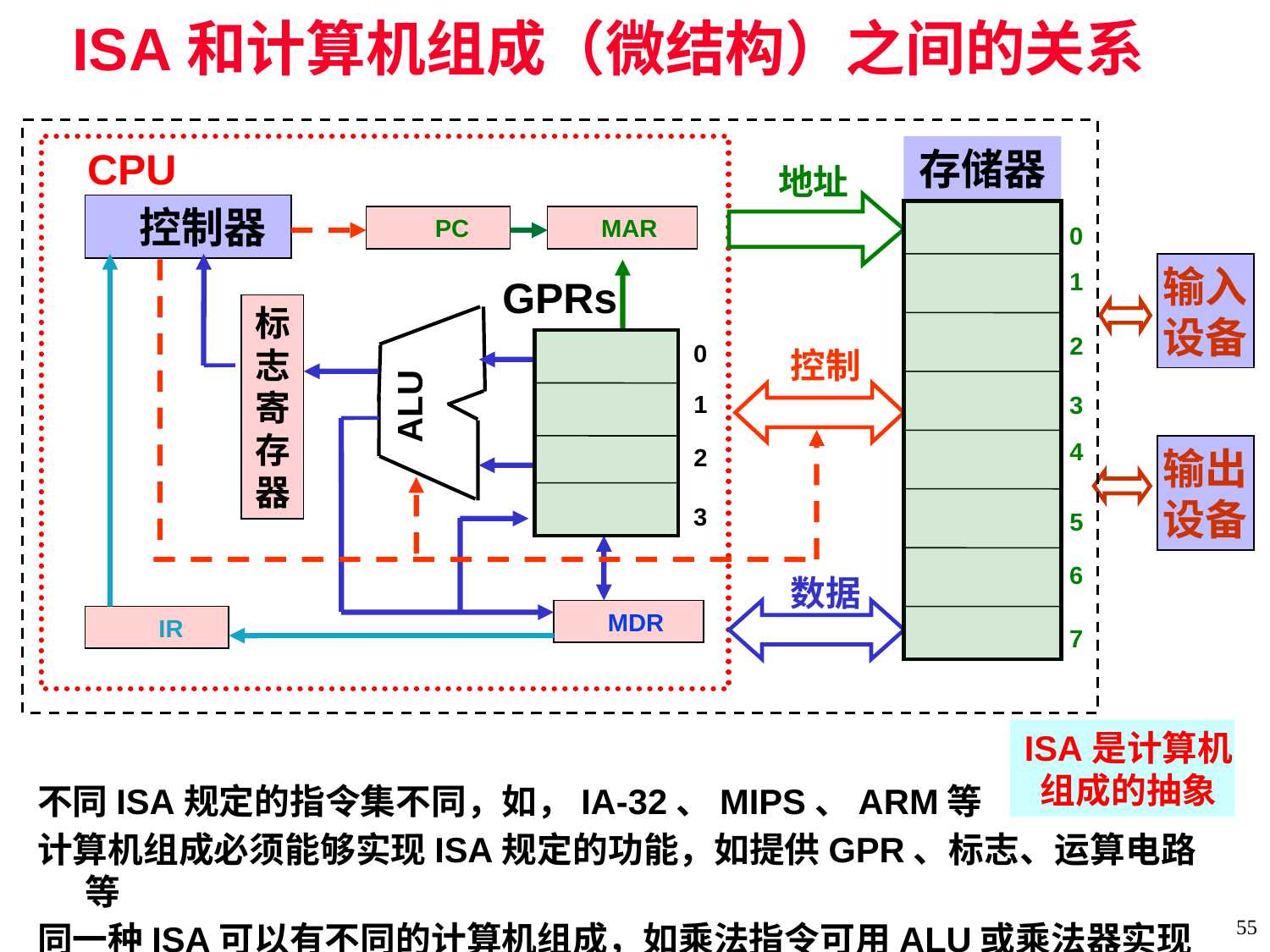

# ISA和计算机组成（微结构）之间的关系

CPU
存储器

0
1
2
3
4
5
6
7

地址

控制

数据

  控制器
    PC
  MAR

输入
设备

GPRs

0
1
2
3

标
志
寄
存
器

ALU

输出
设备

  MDR
    IR

ISA是计算机组成的抽象
不同ISA规定的指令集不同，如，IA-32、MIPS、ARM等
计算机组成必须能够实现ISA规定的功能，如提供GPR、标志、运算电路等
同一种ISA可以有不同的计算机组成，如乘法指令可用ALU或乘法器实现
55